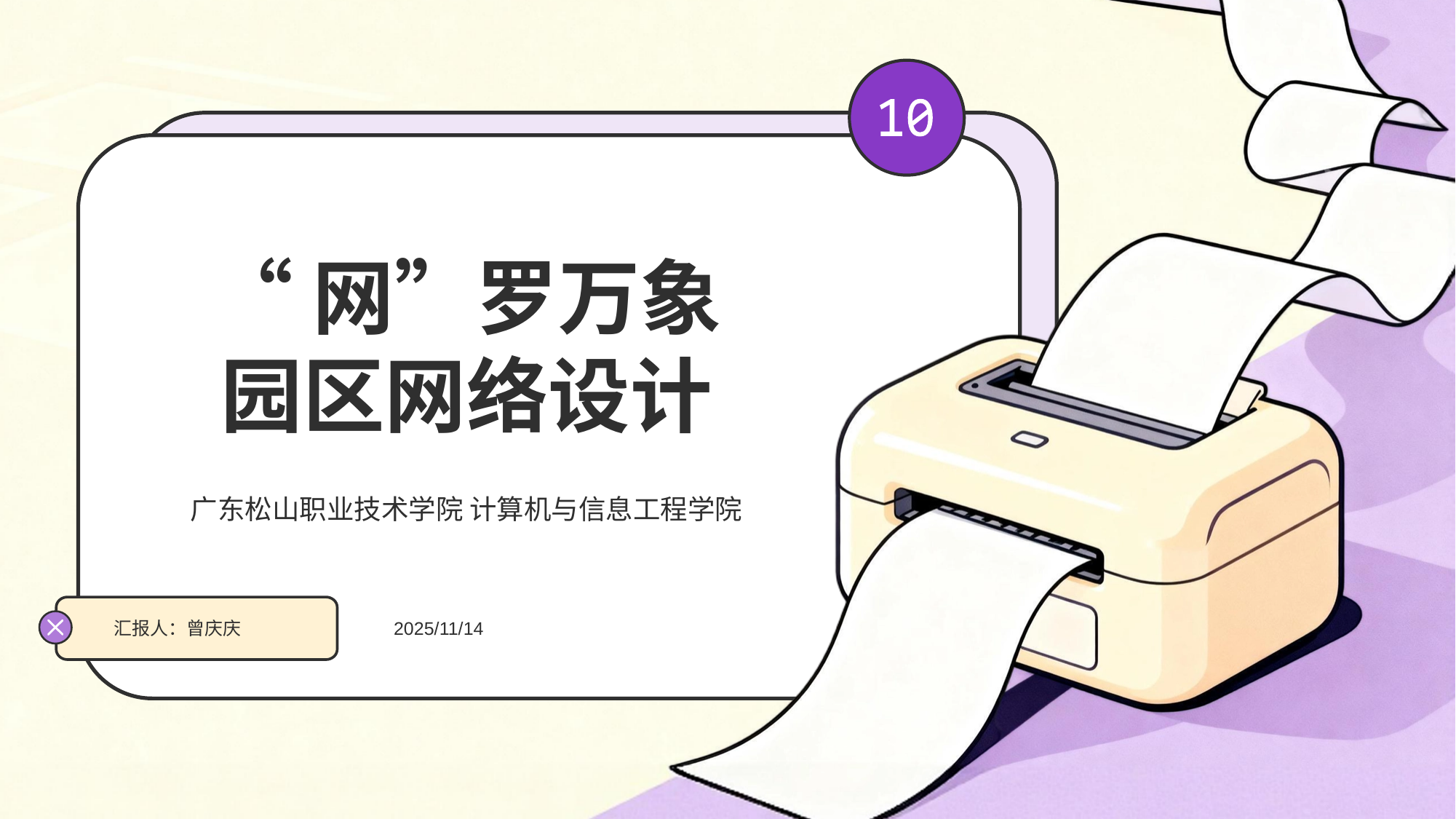

# “网”罗万象 园区网络设计
广东松山职业技术学院 计算机与信息工程学院
汇报人：曾庆庆

2025/11/14